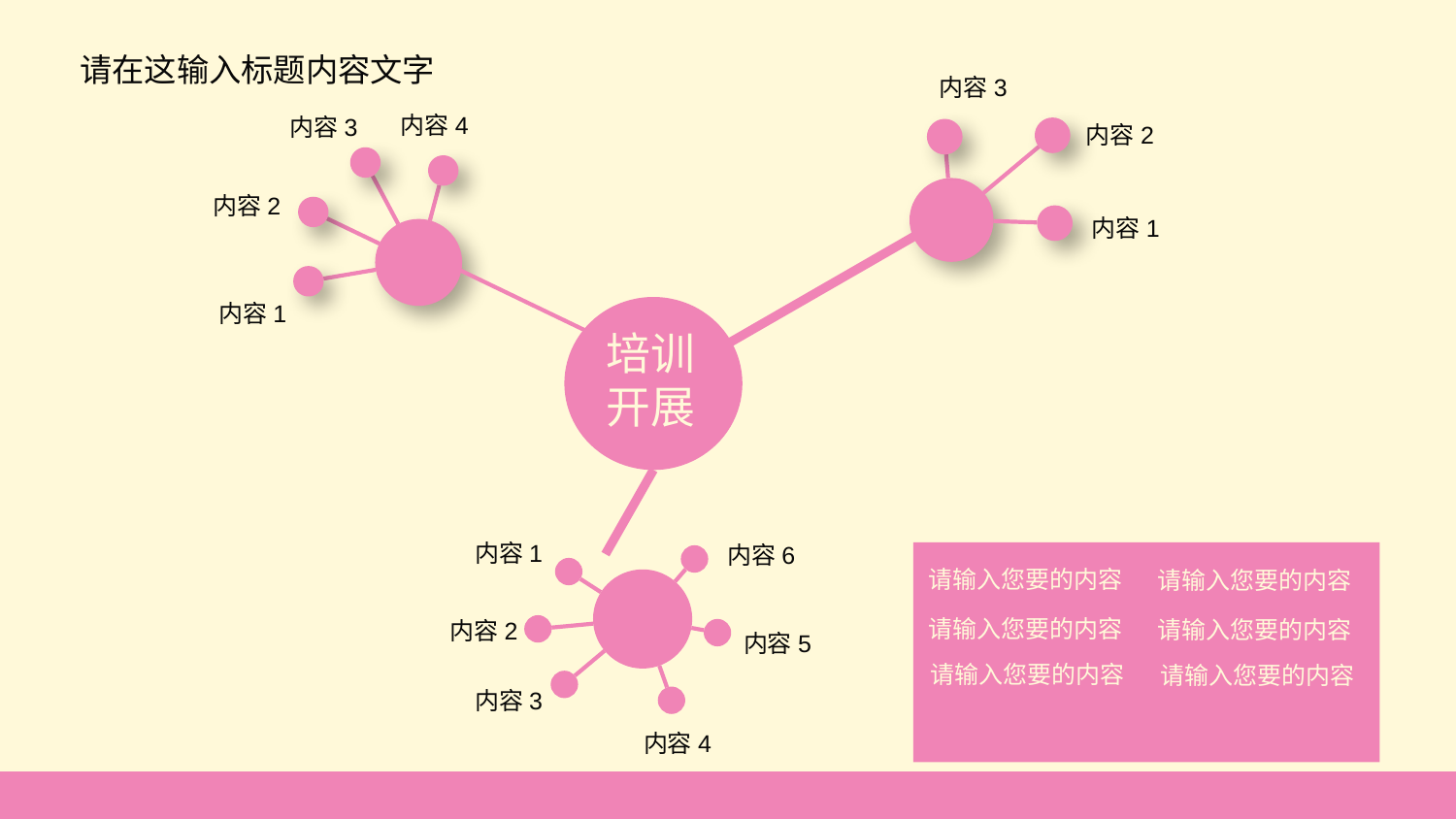

请在这输入标题内容文字
内容3
内容2

内容1
内容4
内容3

内容2
内容1

培训
开展
内容1
内容6

内容2
内容5
内容3
内容4

请输入您要的内容
请输入您要的内容
请输入您要的内容
请输入您要的内容
请输入您要的内容
请输入您要的内容